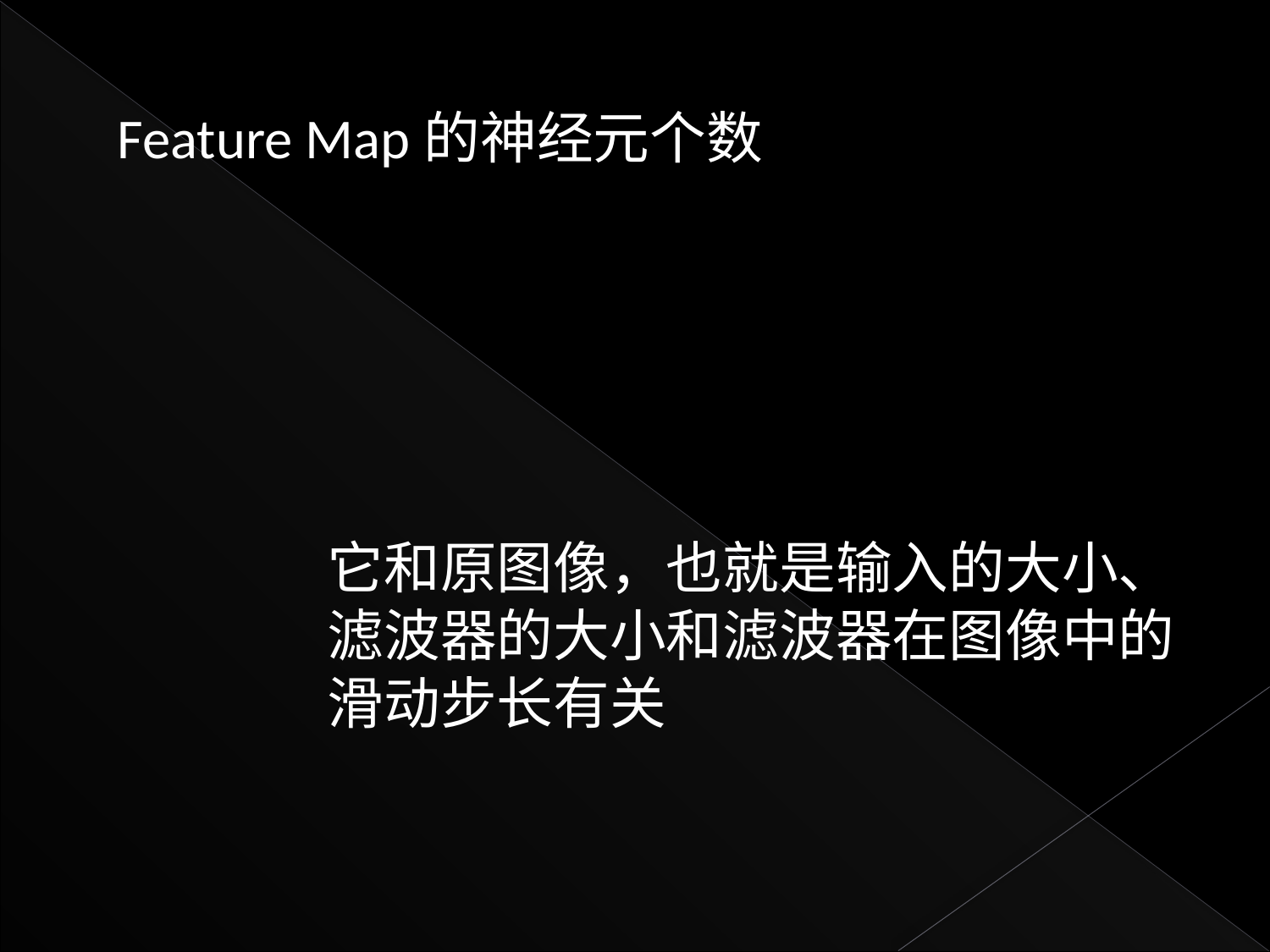

Feature Map的神经元个数
它和原图像，也就是输入的大小、滤波器的大小和滤波器在图像中的滑动步长有关